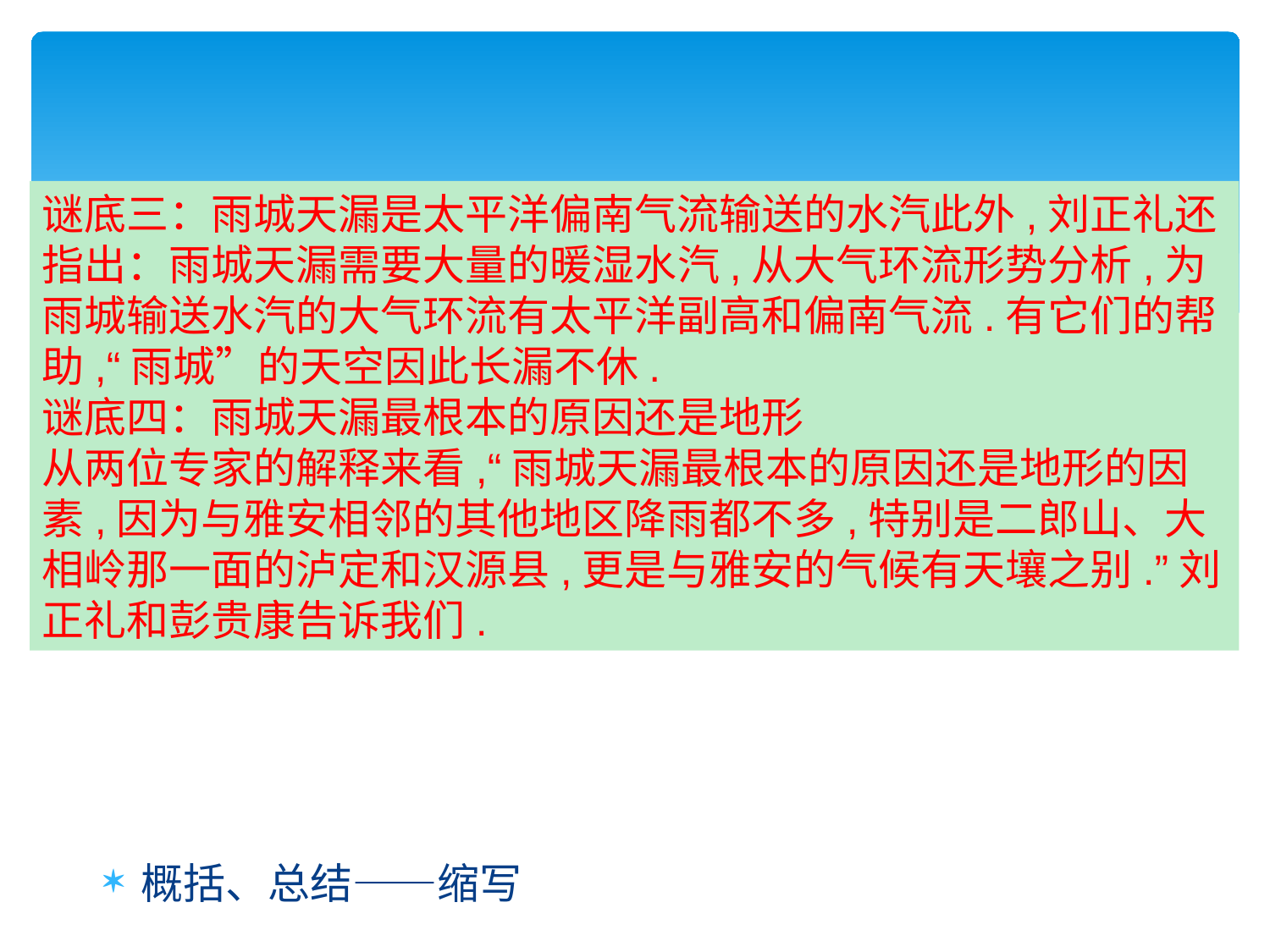

#
谜底三：雨城天漏是太平洋偏南气流输送的水汽此外,刘正礼还指出：雨城天漏需要大量的暖湿水汽,从大气环流形势分析,为雨城输送水汽的大气环流有太平洋副高和偏南气流.有它们的帮助,“雨城”的天空因此长漏不休.
谜底四：雨城天漏最根本的原因还是地形
从两位专家的解释来看,“雨城天漏最根本的原因还是地形的因素,因为与雅安相邻的其他地区降雨都不多,特别是二郎山、大相岭那一面的泸定和汉源县,更是与雅安的气候有天壤之别.”刘正礼和彭贵康告诉我们.
概括、总结——缩写